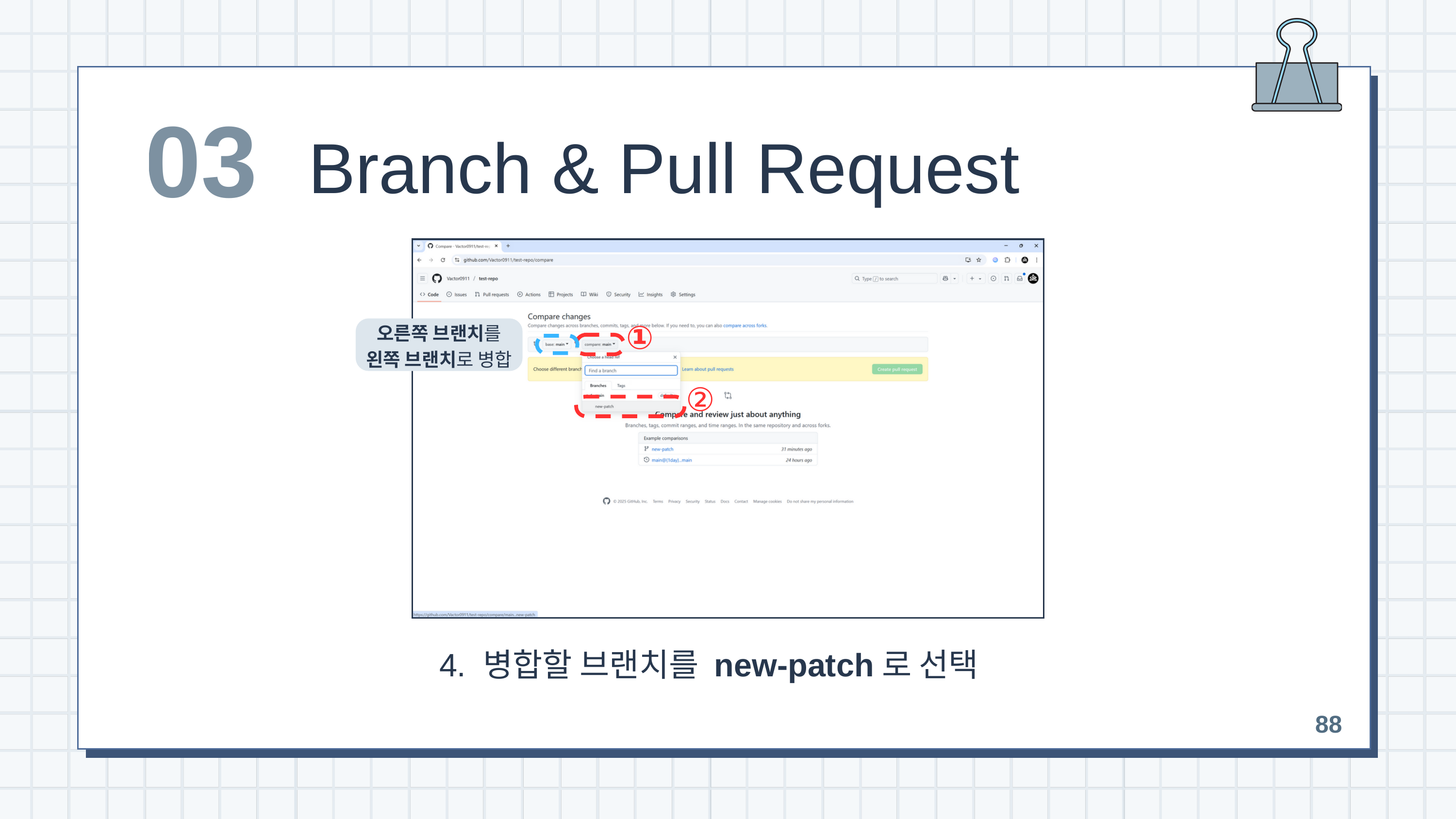

03
Branch & Pull Request

①

오른쪽 브랜치를
왼쪽 브랜치로 병합

②

   4. 병합할 브랜치를 new-patch로 선택
88